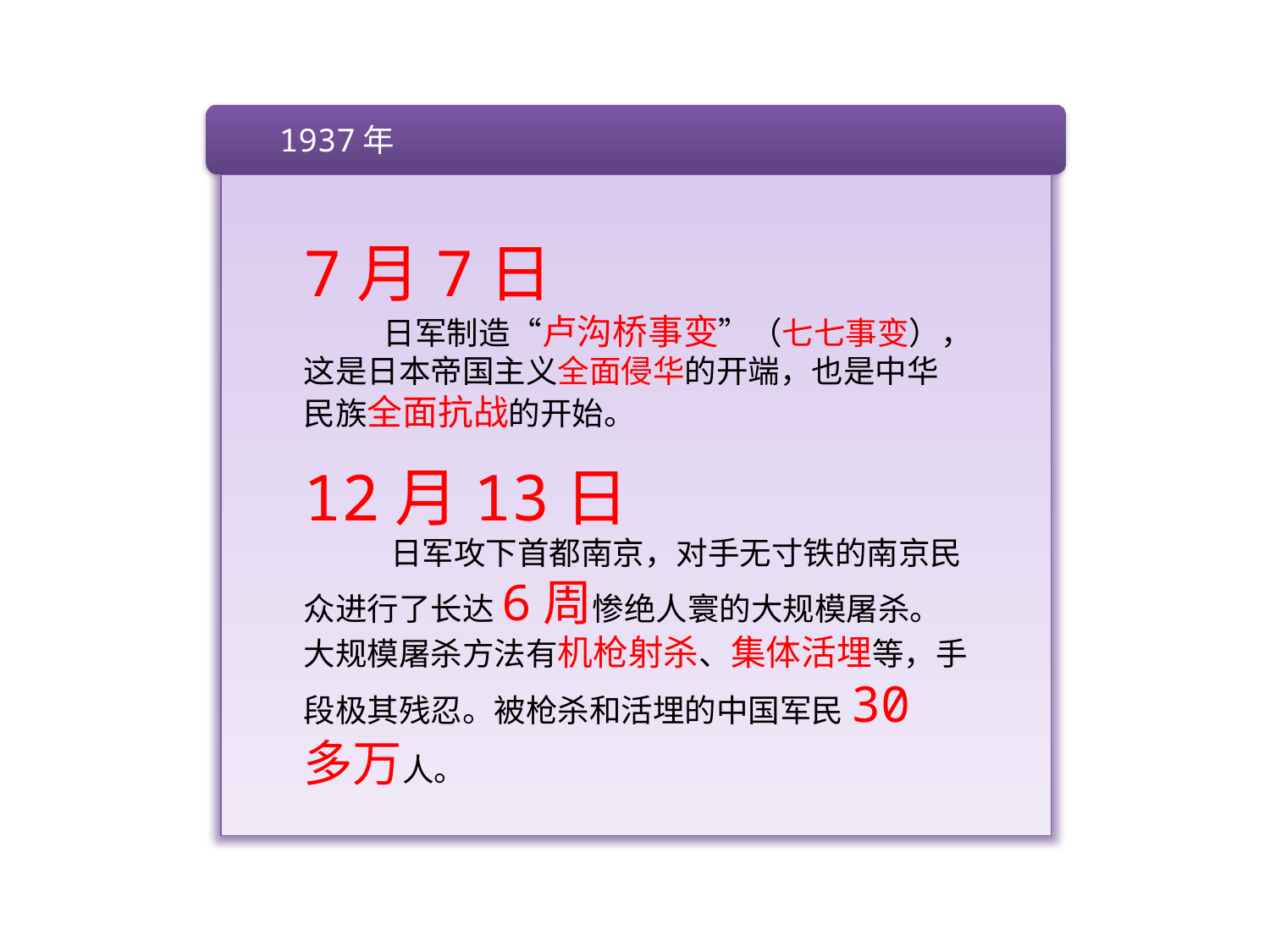

1937年

7月7日
          日军制造“卢沟桥事变”（七七事变），这是日本帝国主义全面侵华的开端，也是中华民族全面抗战的开始。
12月13日
           日军攻下首都南京，对手无寸铁的南京民众进行了长达6周惨绝人寰的大规模屠杀。大规模屠杀方法有机枪射杀、集体活埋等，手段极其残忍。被枪杀和活埋的中国军民30多万人。